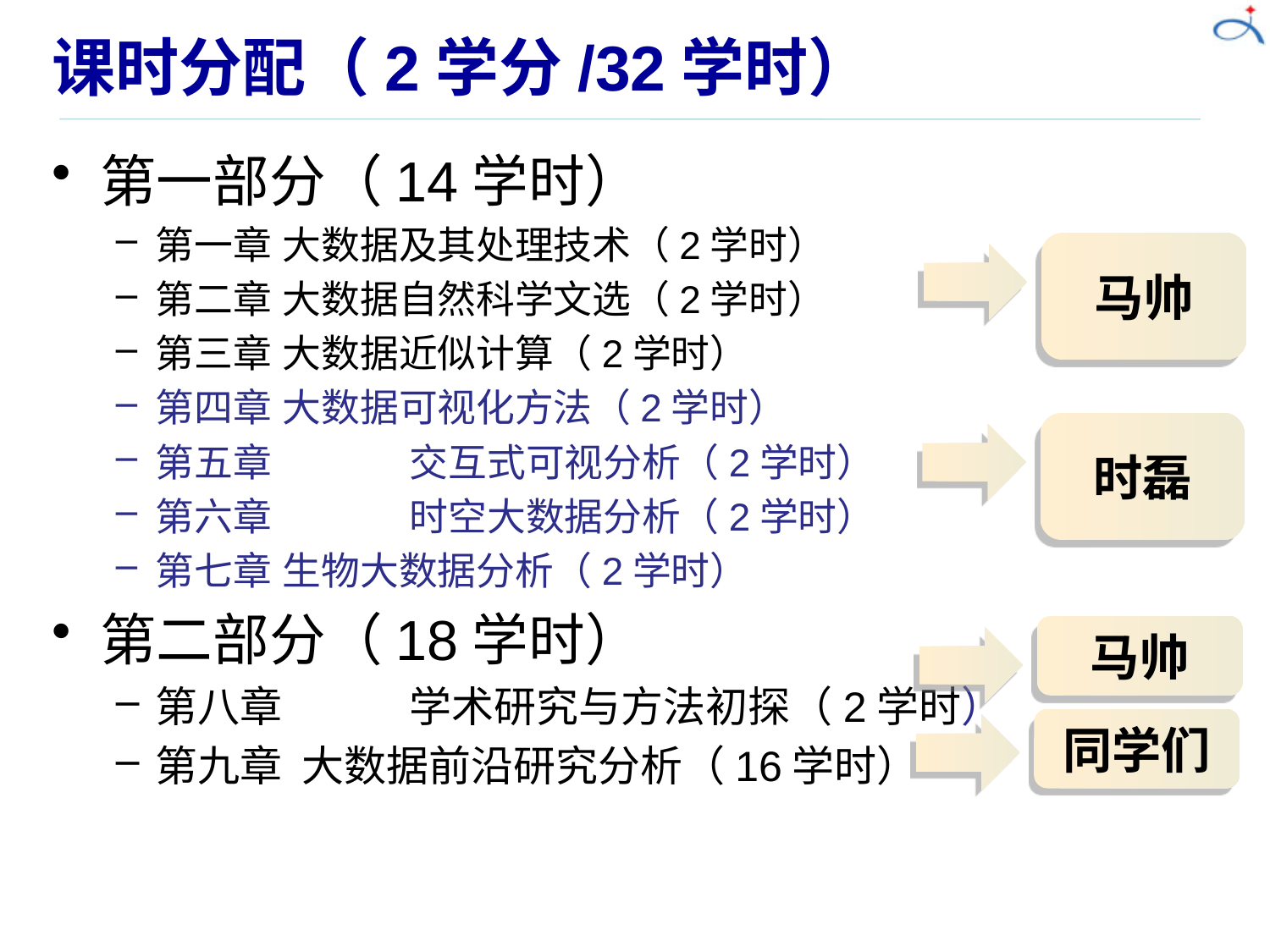

# 课时分配（2学分/32学时）
第一部分（14学时）
第一章	大数据及其处理技术（2学时）
第二章 	大数据自然科学文选（2学时）
第三章	大数据近似计算（2学时）
第四章	大数据可视化方法（2学时）
第五章  	交互式可视分析（2学时）
第六章  	时空大数据分析（2学时）
第七章	生物大数据分析（2学时）
第二部分（18学时）
第八章  	学术研究与方法初探（2学时）
第九章  大数据前沿研究分析（16学时）
马帅

时磊

马帅

同学们